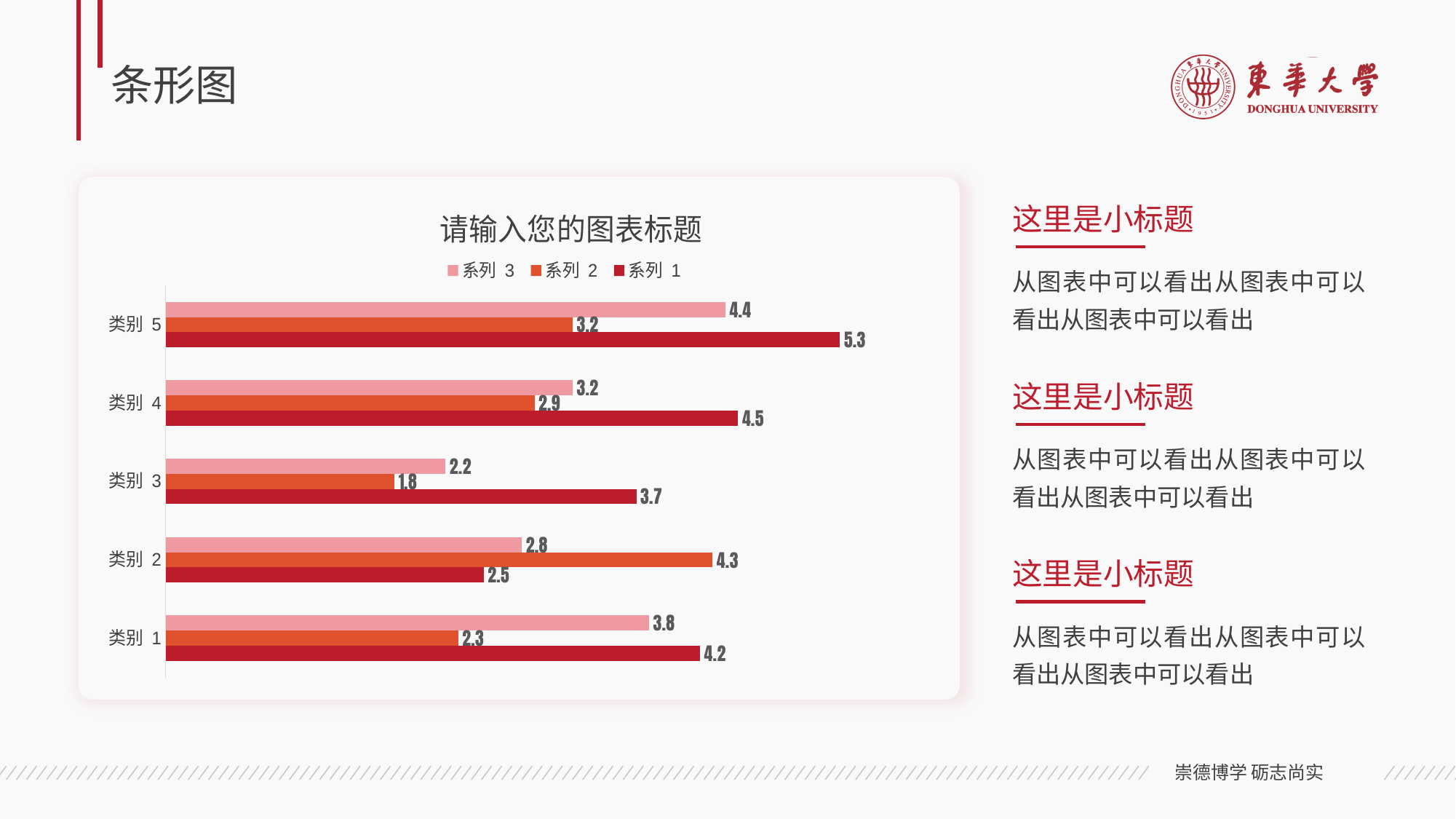

# 条形图

这里是小标题
从图表中可以看出从图表中可以看出从图表中可以看出

### Chart: 请输入您的图表标题

| Category | 系列 1 | 系列 2 | 系列 3 |
|---|---|---|---|
| 类别 1 | 4.2 | 2.3 | 3.8 |
| 类别 2 | 2.5 | 4.3 | 2.8 |
| 类别 3 | 3.7 | 1.8 | 2.2 |
| 类别 4 | 4.5 | 2.9 | 3.2 |
| 类别 5 | 5.3 | 3.2 | 4.4 |
这里是小标题
从图表中可以看出从图表中可以看出从图表中可以看出
这里是小标题
从图表中可以看出从图表中可以看出从图表中可以看出